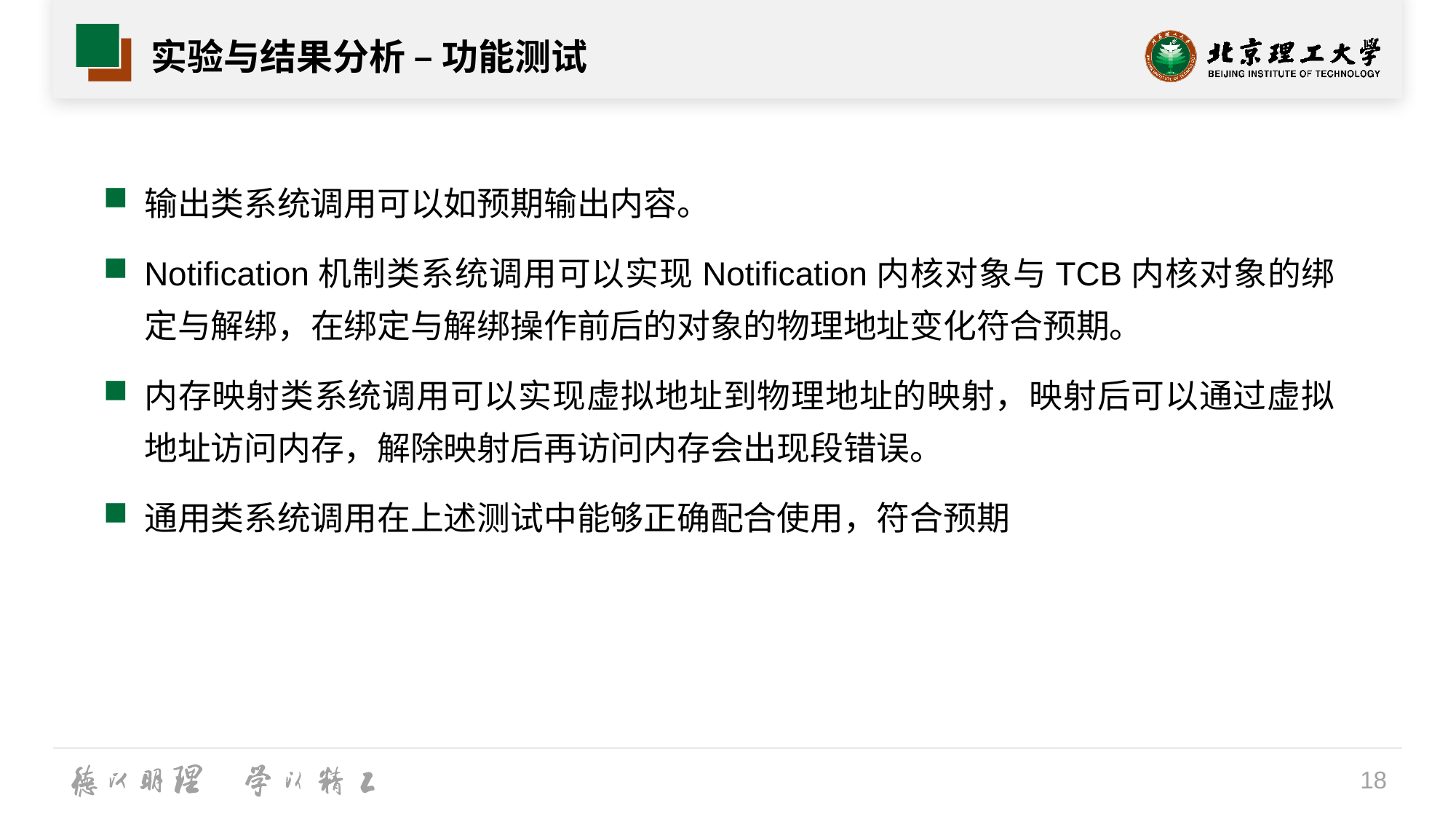

# 实验与结果分析 – 功能测试
输出类系统调用可以如预期输出内容。
Notification机制类系统调用可以实现Notification内核对象与TCB内核对象的绑定与解绑，在绑定与解绑操作前后的对象的物理地址变化符合预期。
内存映射类系统调用可以实现虚拟地址到物理地址的映射，映射后可以通过虚拟地址访问内存，解除映射后再访问内存会出现段错误。
通用类系统调用在上述测试中能够正确配合使用，符合预期